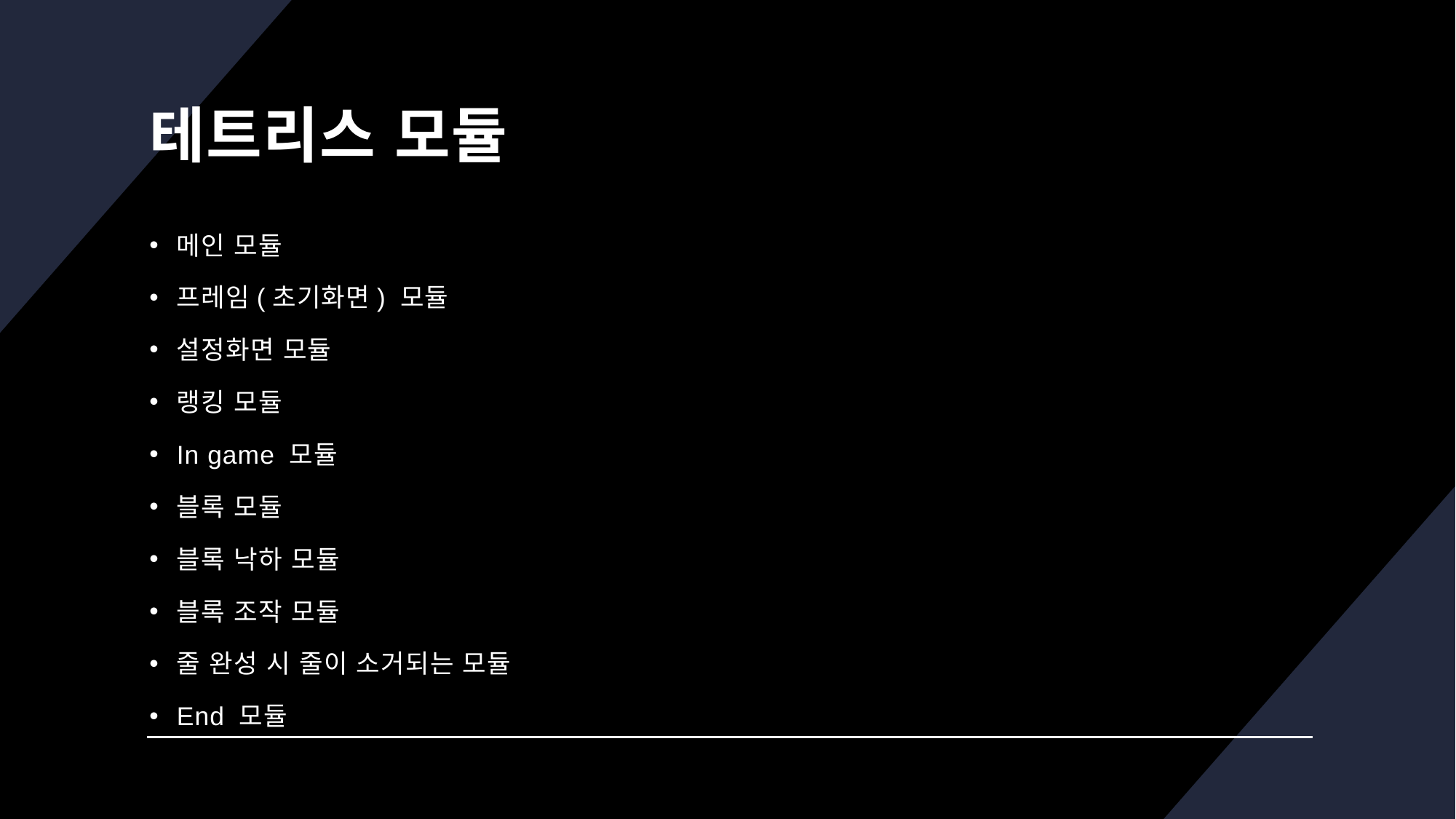

# 테트리스 모듈
메인 모듈
프레임(초기화면) 모듈
설정화면 모듈
랭킹 모듈
In game 모듈
블록 모듈
블록 낙하 모듈
블록 조작 모듈
줄 완성 시 줄이 소거되는 모듈
End 모듈